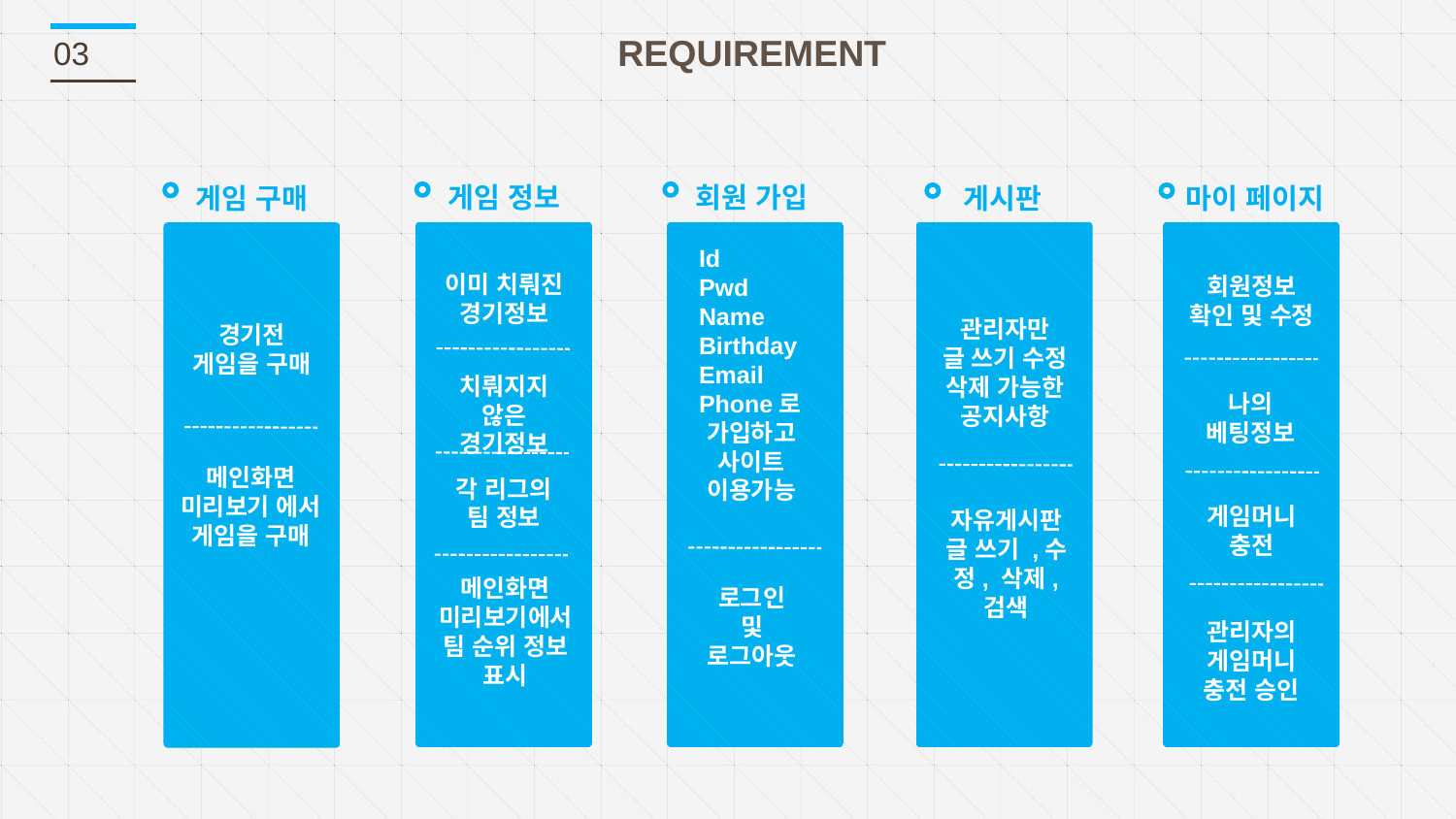

REQUIREMENT
03
게임 정보
회원 가입
게임 구매
마이 페이지
게시판

  Id
  Pwd
  Name
  Birthday
  Email
  Phone로
가입하고
사이트 이용가능
이미 치뤄진 경기정보
회원정보
확인 및 수정
관리자만
글 쓰기 수정 삭제 가능한 공지사항
경기전 게임을 구매
치뤄지지 않은 경기정보
나의
베팅정보
메인화면
미리보기 에서 게임을 구매
각 리그의
팀 정보
게임머니
충전
자유게시판
글 쓰기 ,수정, 삭제, 검색
메인화면
미리보기에서 팀 순위 정보 표시
로그인
및
로그아웃
관리자의
게임머니
충전 승인